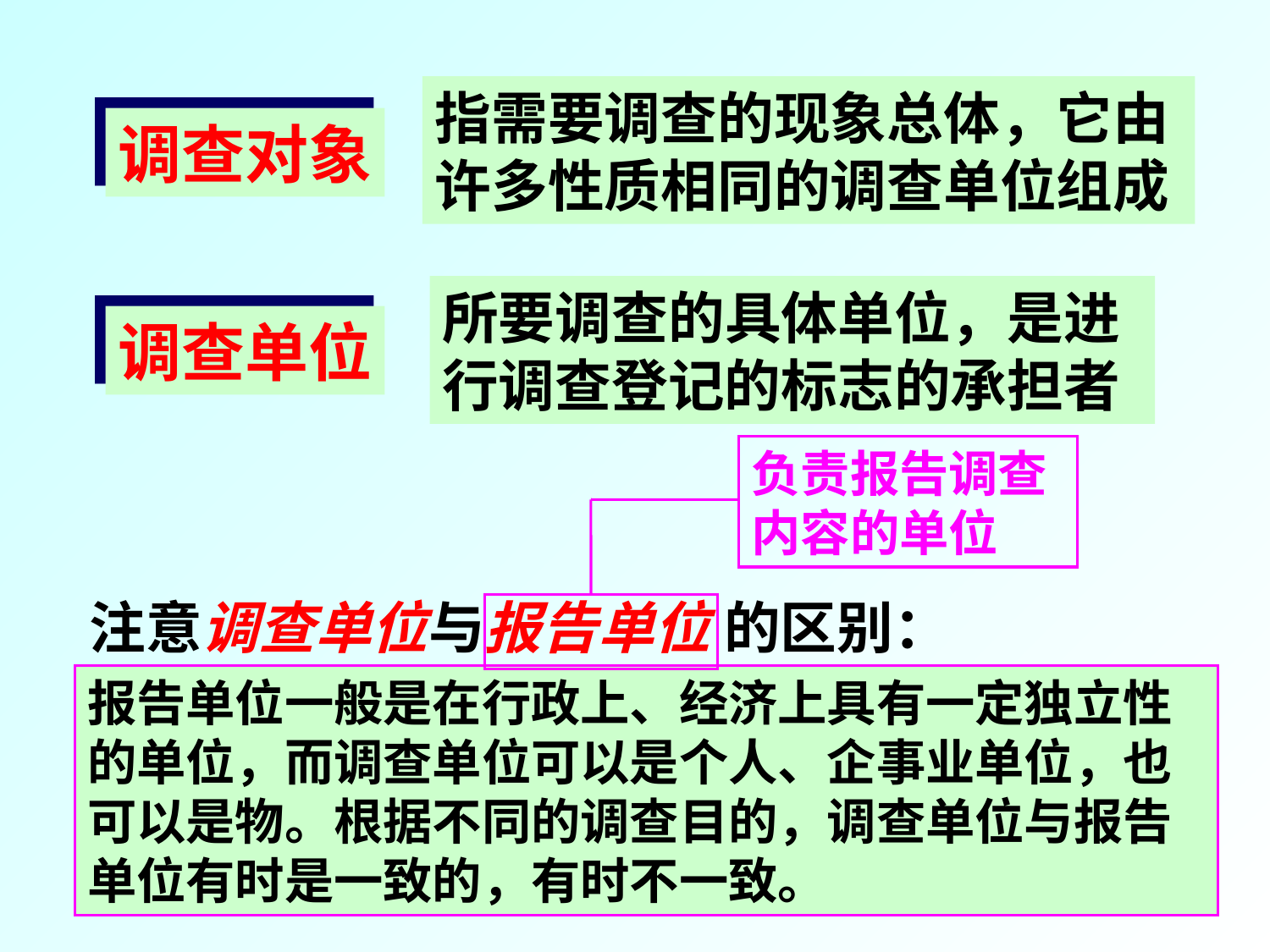

指需要调查的现象总体，它由许多性质相同的调查单位组成
调查对象
所要调查的具体单位，是进行调查登记的标志的承担者
调查单位
负责报告调查内容的单位

注意调查单位与报告单位 的区别：
报告单位一般是在行政上、经济上具有一定独立性的单位，而调查单位可以是个人、企事业单位，也可以是物。根据不同的调查目的，调查单位与报告单位有时是一致的，有时不一致。